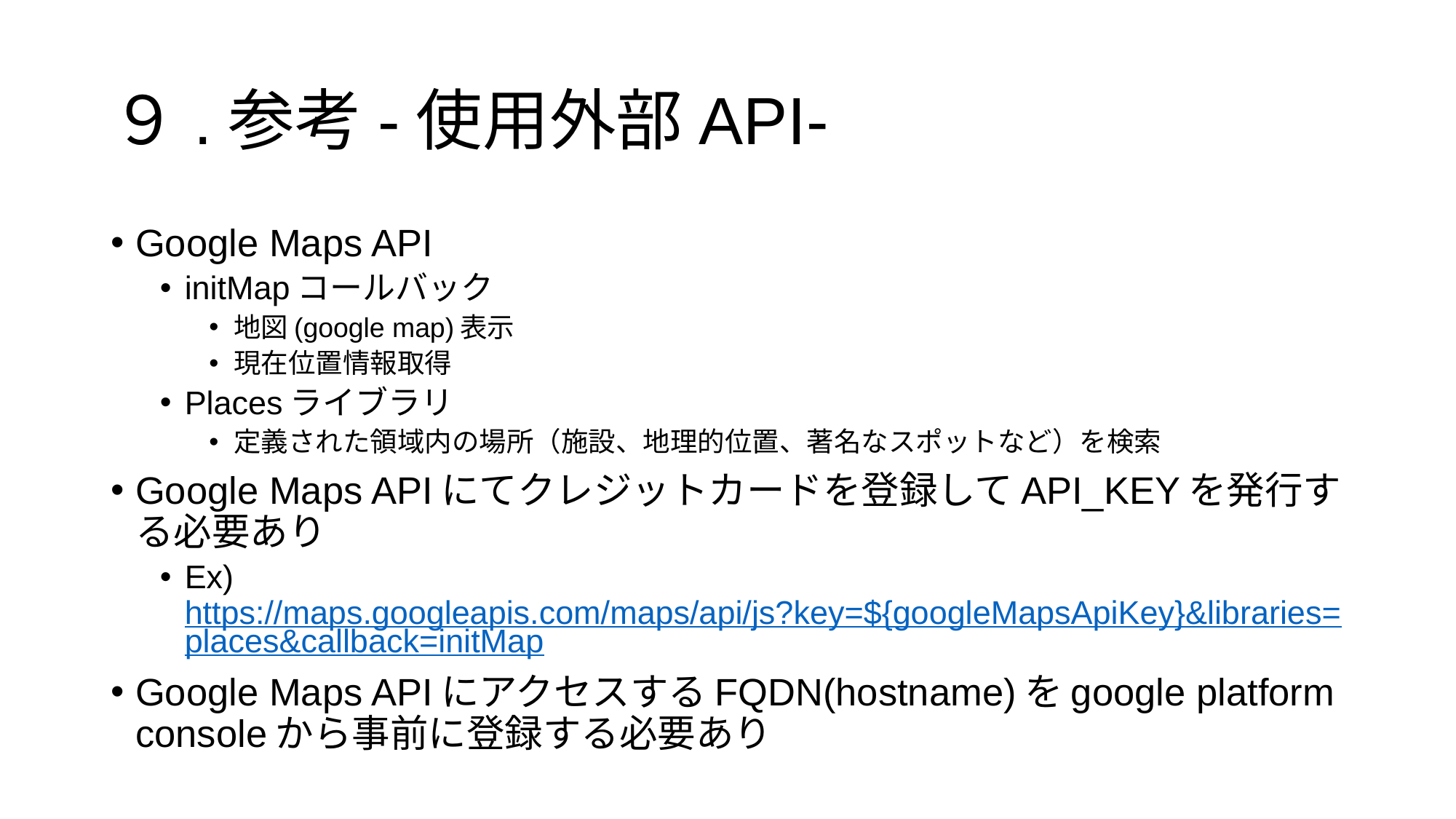

# ９.参考-使用外部API-
Google Maps API
initMapコールバック
地図(google map)表示
現在位置情報取得
Placesライブラリ
定義された領域内の場所（施設、地理的位置、著名なスポットなど）を検索
Google Maps APIにてクレジットカードを登録してAPI_KEYを発行する必要あり
Ex)https://maps.googleapis.com/maps/api/js?key=${googleMapsApiKey}&libraries=places&callback=initMap
Google Maps APIにアクセスするFQDN(hostname)をgoogle platform consoleから事前に登録する必要あり